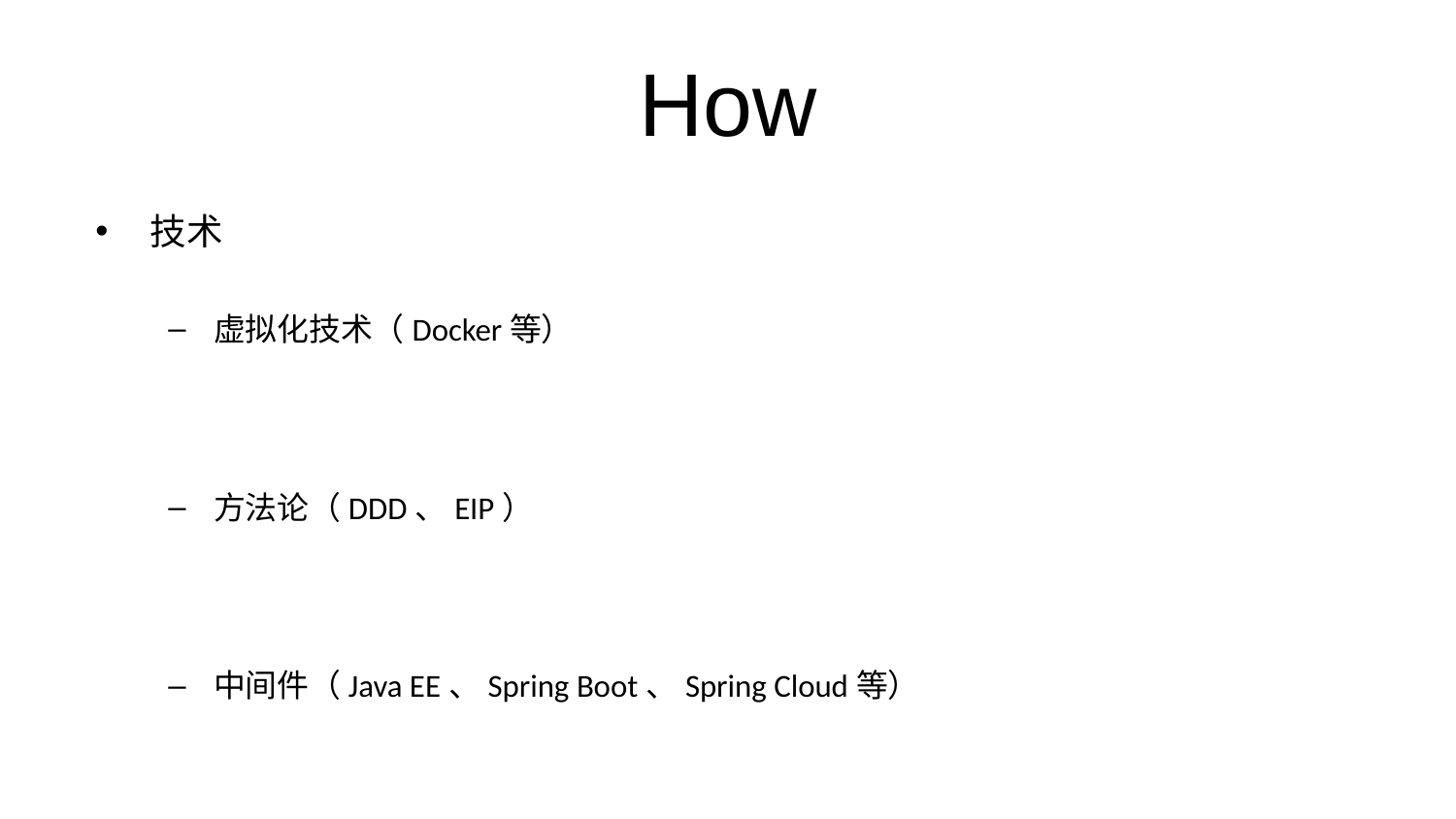

# How
技术

虚拟化技术（Docker等）

方法论（DDD、EIP）

中间件（Java EE、Spring Boot、Spring Cloud等）